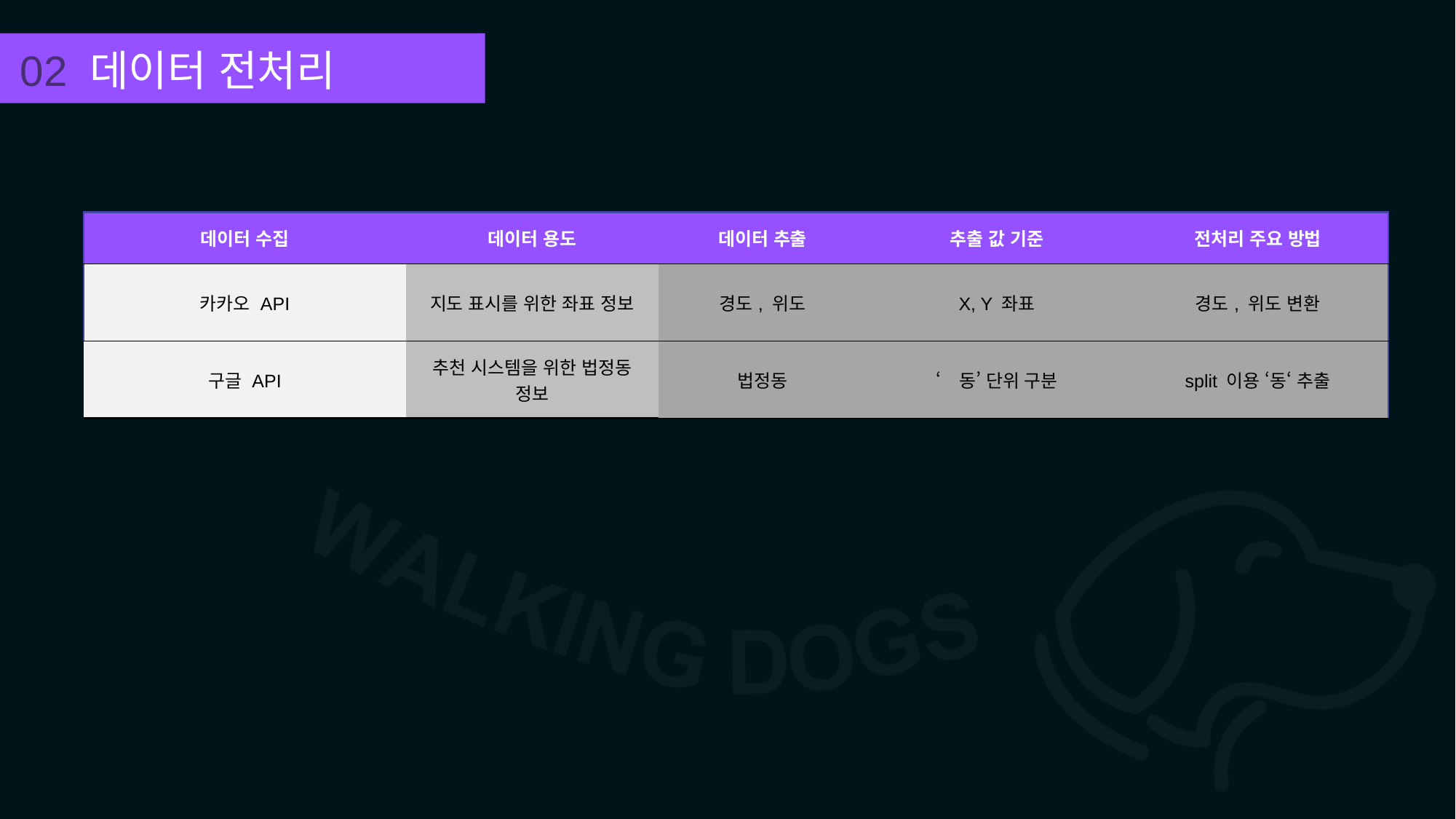

02 데이터 전처리
| 데이터 수집 | 데이터 용도 | 데이터 추출 | 추출 값 기준 | 전처리 주요 방법 |
| --- | --- | --- | --- | --- |
| 카카오 API | 지도 표시를 위한 좌표 정보 | 경도, 위도 | X, Y 좌표 | 경도, 위도 변환 |
| 구글 API | 추천 시스템을 위한 법정동 정보 | 법정동 | ‘동’ 단위 구분 | split 이용 ‘동‘ 추출 |